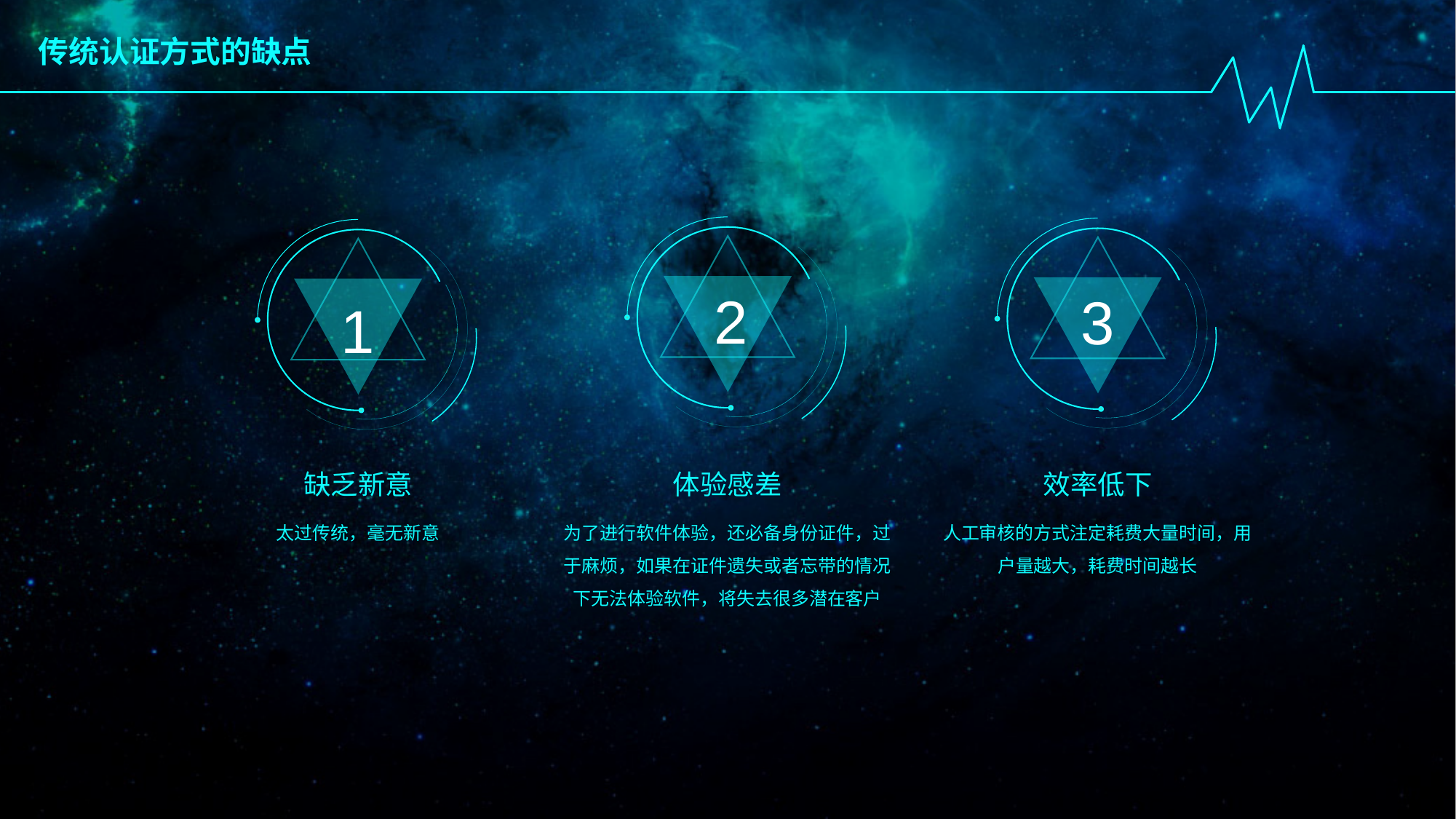

传统认证方式的缺点

2

3

1
缺乏新意
体验感差
效率低下
太过传统，毫无新意
为了进行软件体验，还必备身份证件，过于麻烦，如果在证件遗失或者忘带的情况下无法体验软件，将失去很多潜在客户
人工审核的方式注定耗费大量时间，用户量越大，耗费时间越长